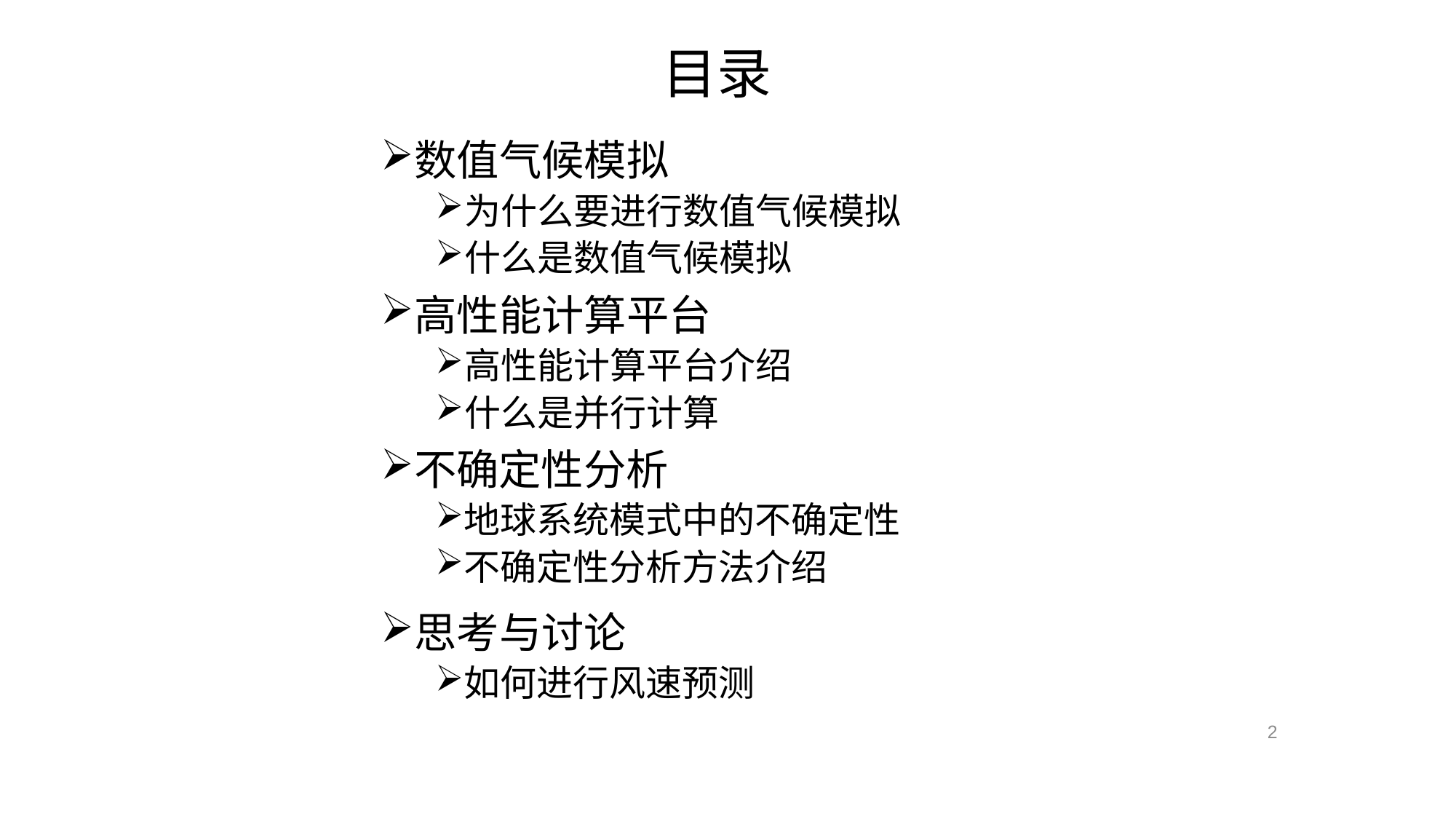

目录
数值气候模拟
为什么要进行数值气候模拟
什么是数值气候模拟
高性能计算平台
高性能计算平台介绍
什么是并行计算

不确定性分析
地球系统模式中的不确定性
不确定性分析方法介绍
思考与讨论
如何进行风速预测

2